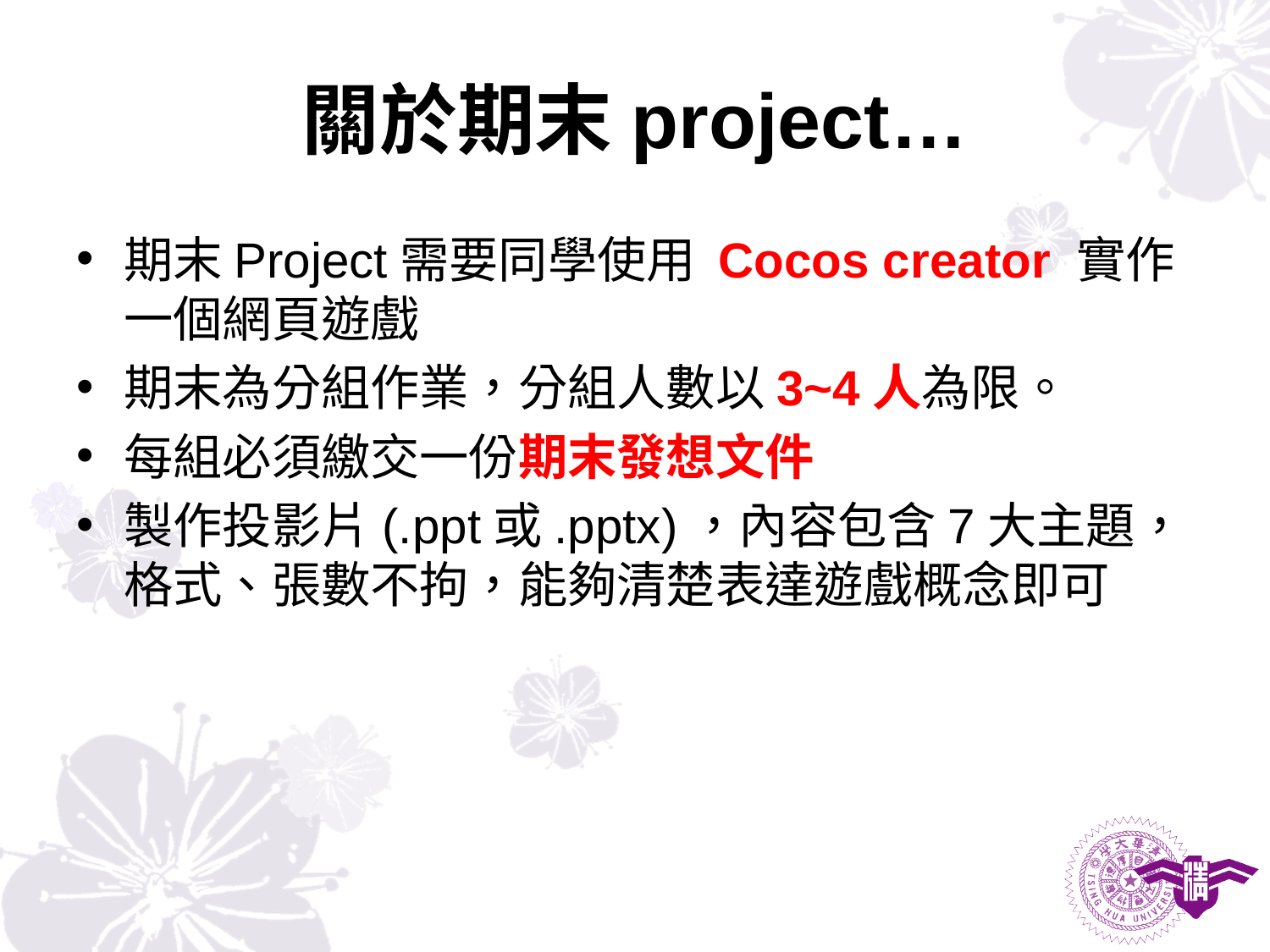

# 關於期末project…
期末Project需要同學使用 Cocos creator 實作一個網頁遊戲
期末為分組作業，分組人數以3~4人為限。
每組必須繳交一份期末發想文件
製作投影片(.ppt或.pptx)，內容包含7大主題，格式、張數不拘，能夠清楚表達遊戲概念即可